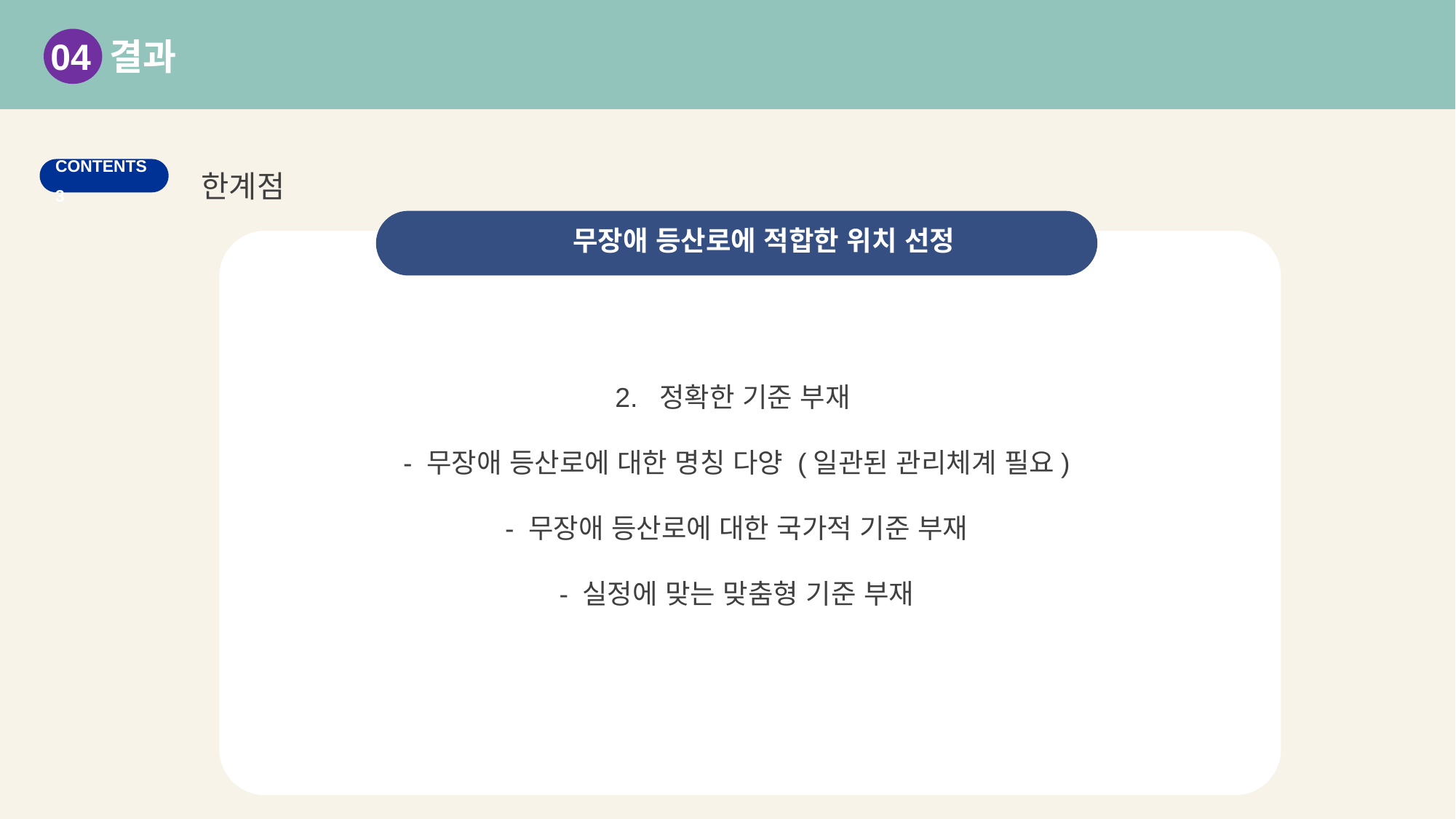

04 결과

한계점
CONTENTS 3

2.  정확한 기준 부재
- 무장애 등산로에 대한 명칭 다양 (일관된 관리체계 필요)
- 무장애 등산로에 대한 국가적 기준 부재
- 실정에 맞는 맞춤형 기준 부재

무장애 등산로에 적합한 위치 선정